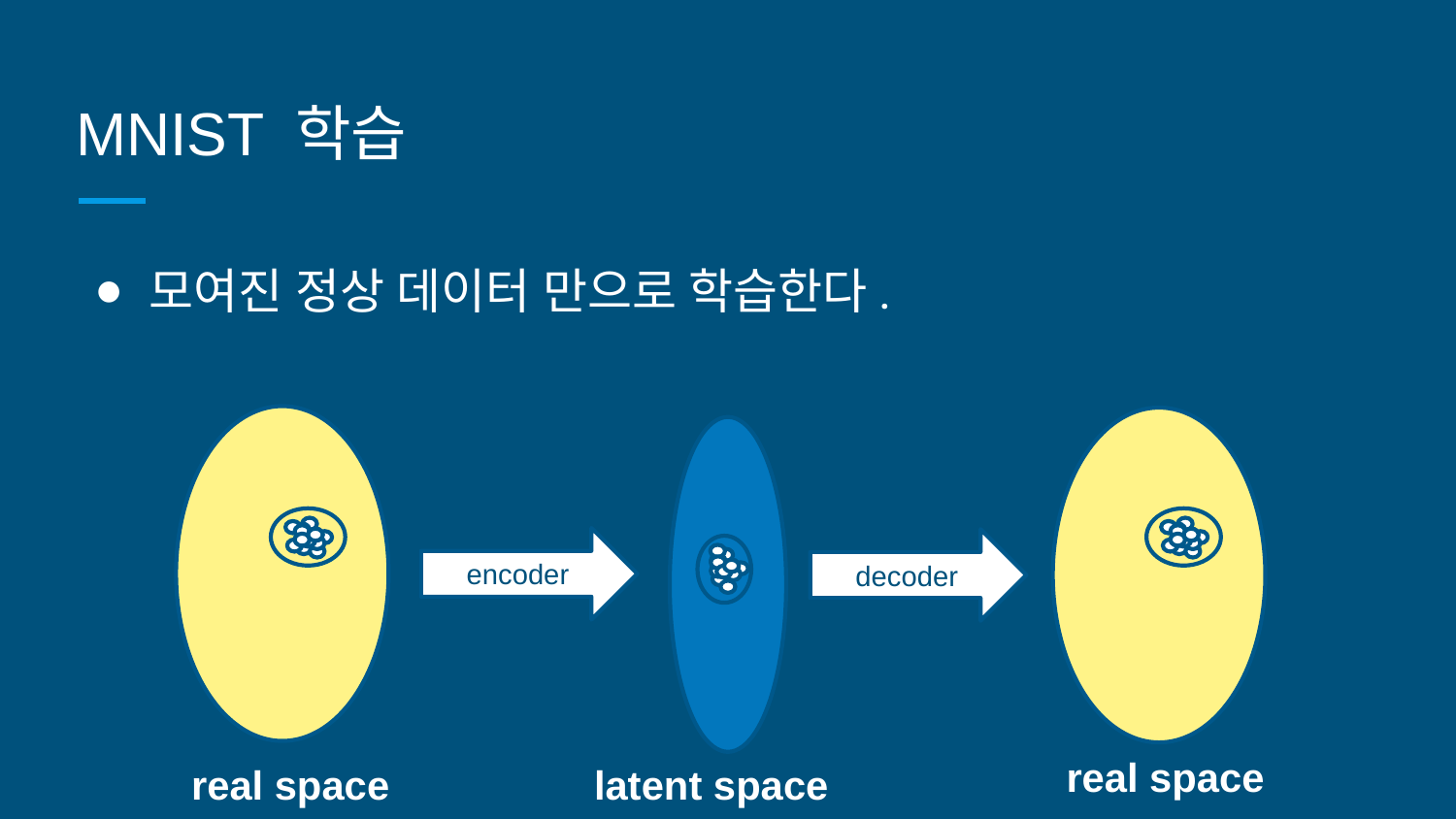

# MNIST 학습
모여진 정상 데이터 만으로 학습한다.

encoder

decoder

real space
real space
latent space